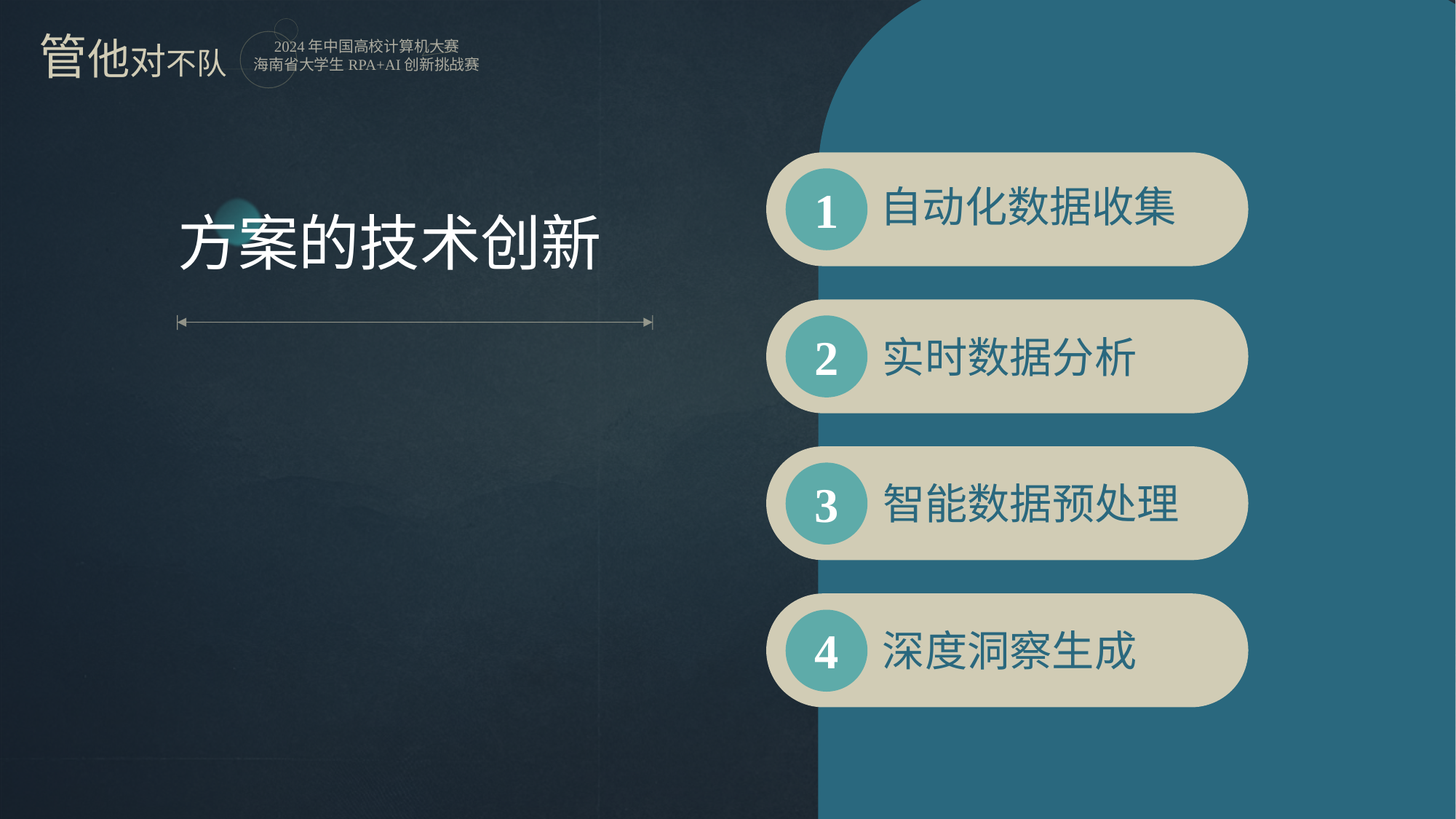

1
自动化数据收集

方案的技术创新

2
实时数据分析

3
智能数据预处理

4
深度洞察生成